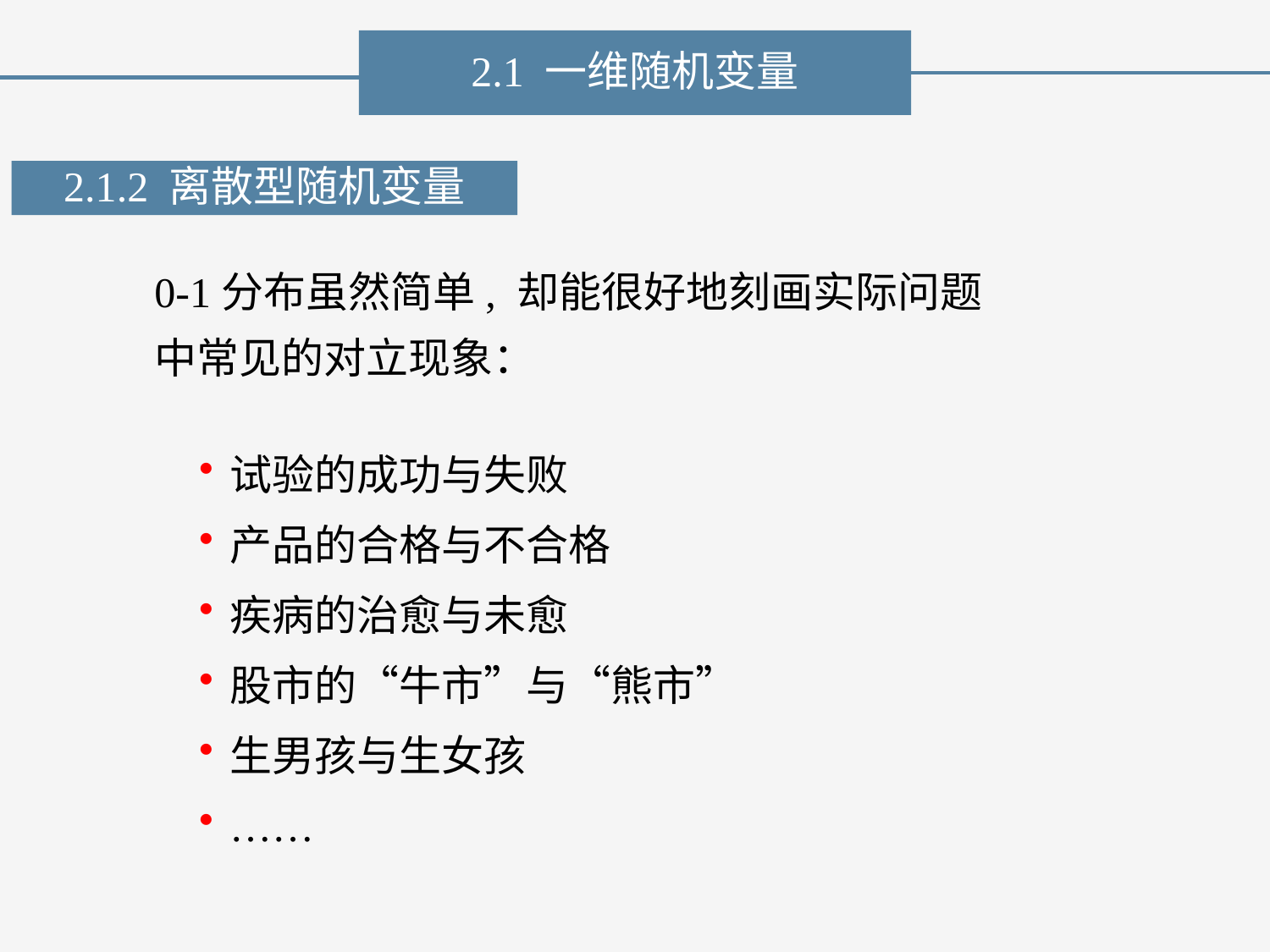

2.1 一维随机变量
2.1.2 离散型随机变量
0-1分布虽然简单, 却能很好地刻画实际问题中常见的对立现象：
试验的成功与失败
产品的合格与不合格
疾病的治愈与未愈
股市的“牛市”与“熊市”
生男孩与生女孩
……